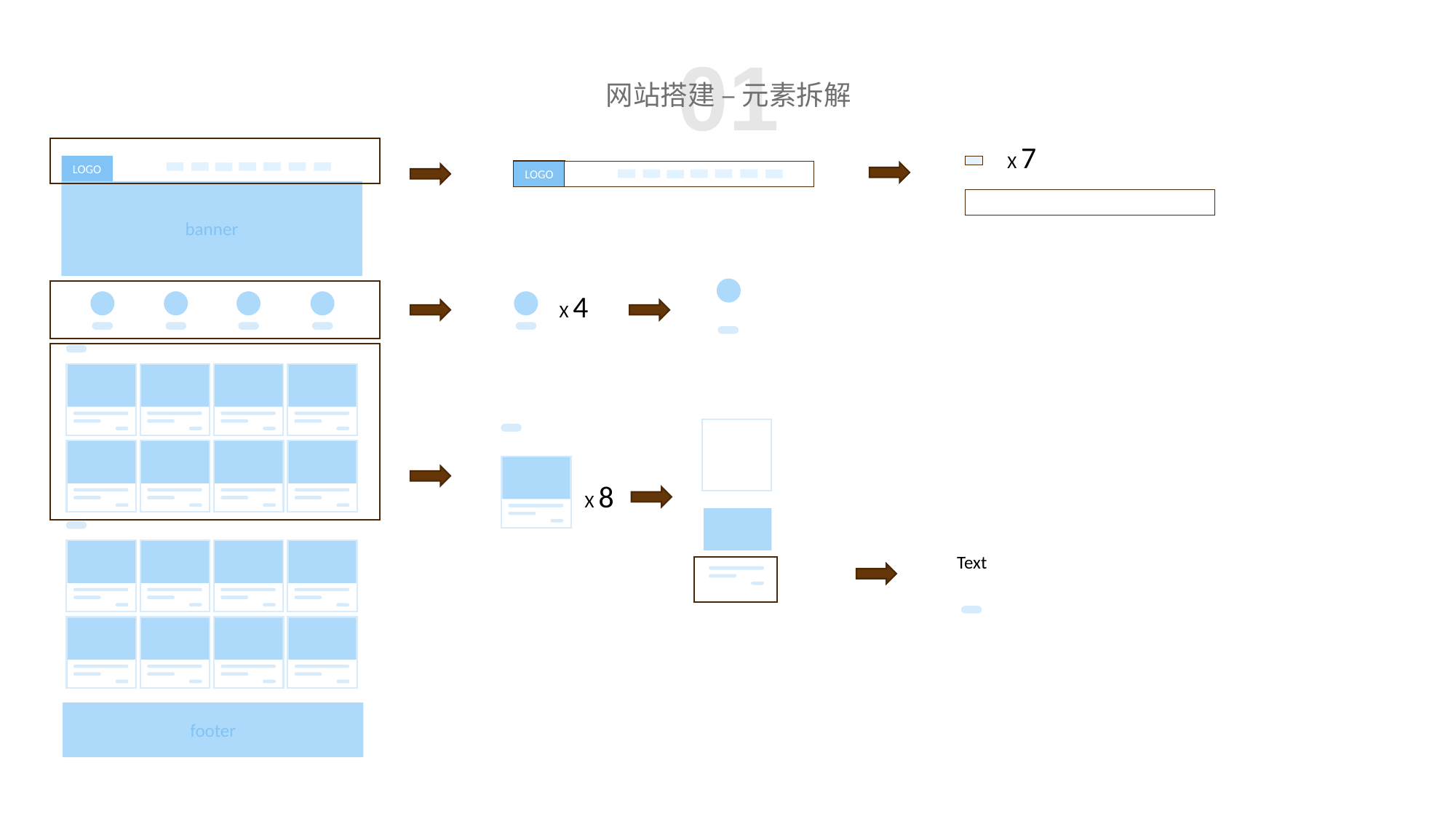

01
网站搭建 – 元素拆解
X 7

LOGO

LOGO

banner

X 4

X 8

Text

footer